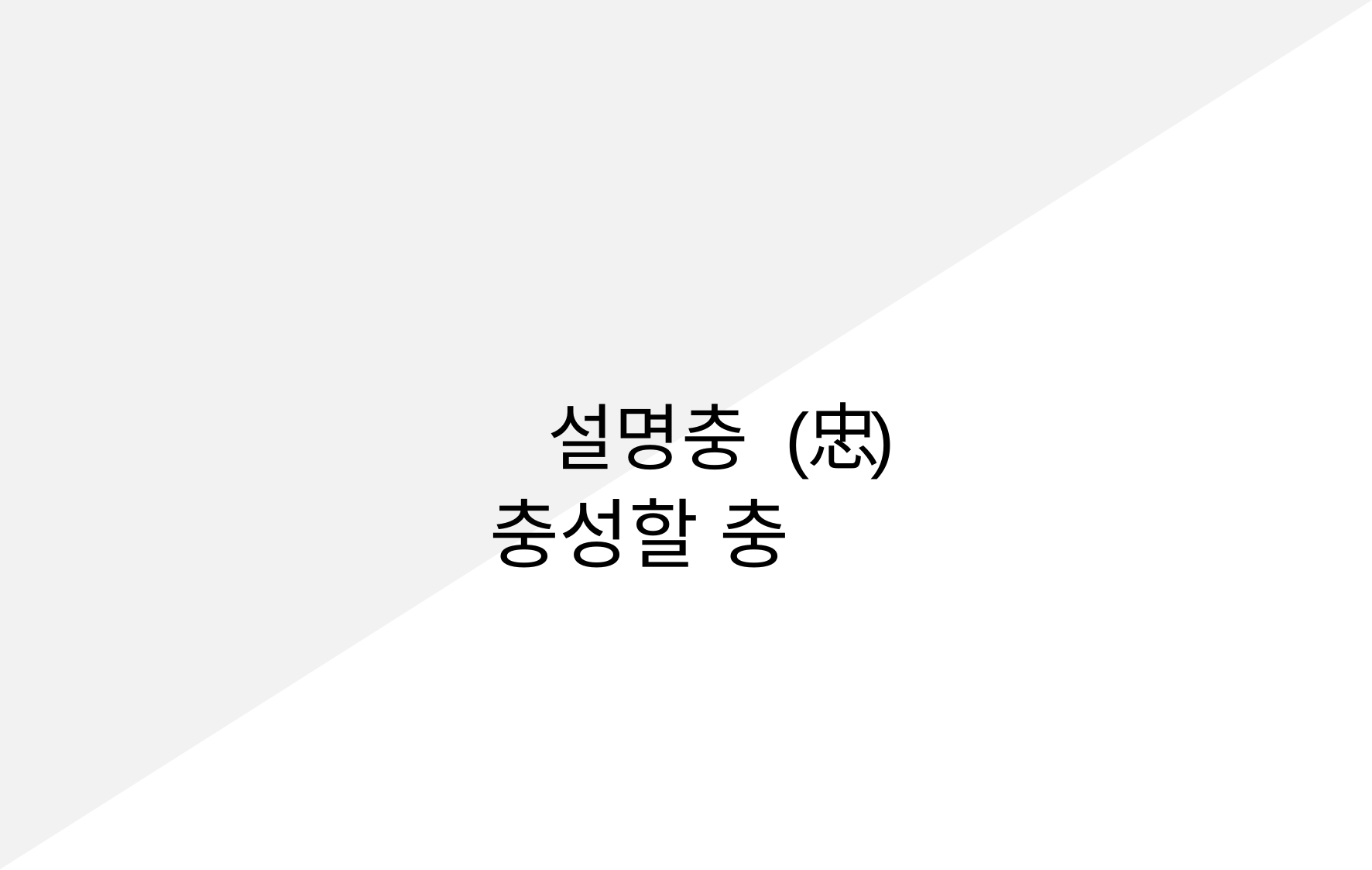

-왜                인가?

설명충 (   )
忠
충성할 충